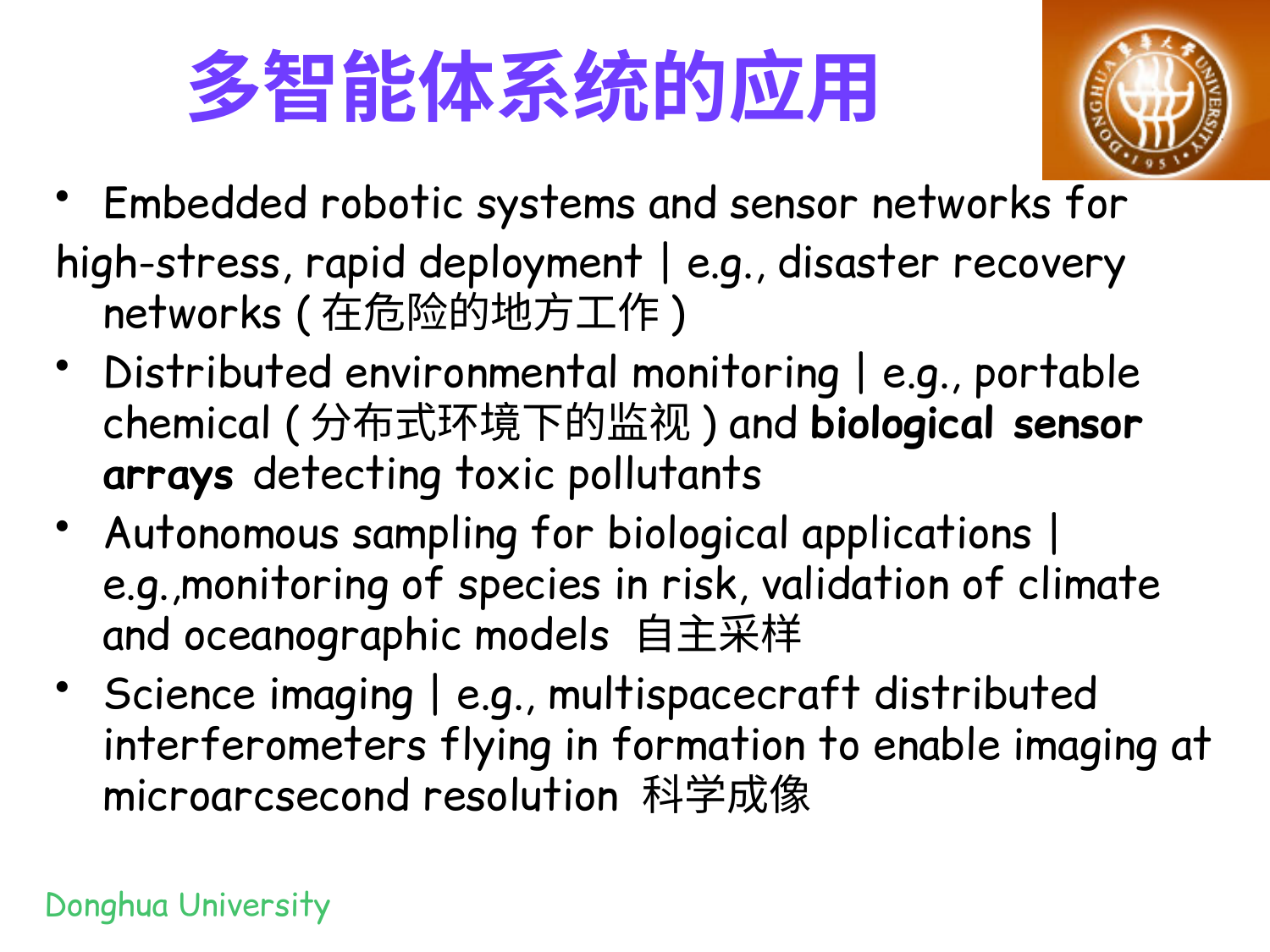

# 多智能体系统的应用
Embedded robotic systems and sensor networks for
high-stress, rapid deployment | e.g., disaster recovery networks (在危险的地方工作)
Distributed environmental monitoring | e.g., portable chemical (分布式环境下的监视) and biological sensor  arrays detecting toxic pollutants
Autonomous sampling for biological applications | e.g.,monitoring of species in risk, validation of climate and oceanographic models 自主采样
Science imaging | e.g., multispacecraft distributed interferometers flying in formation to enable imaging at microarcsecond resolution 科学成像